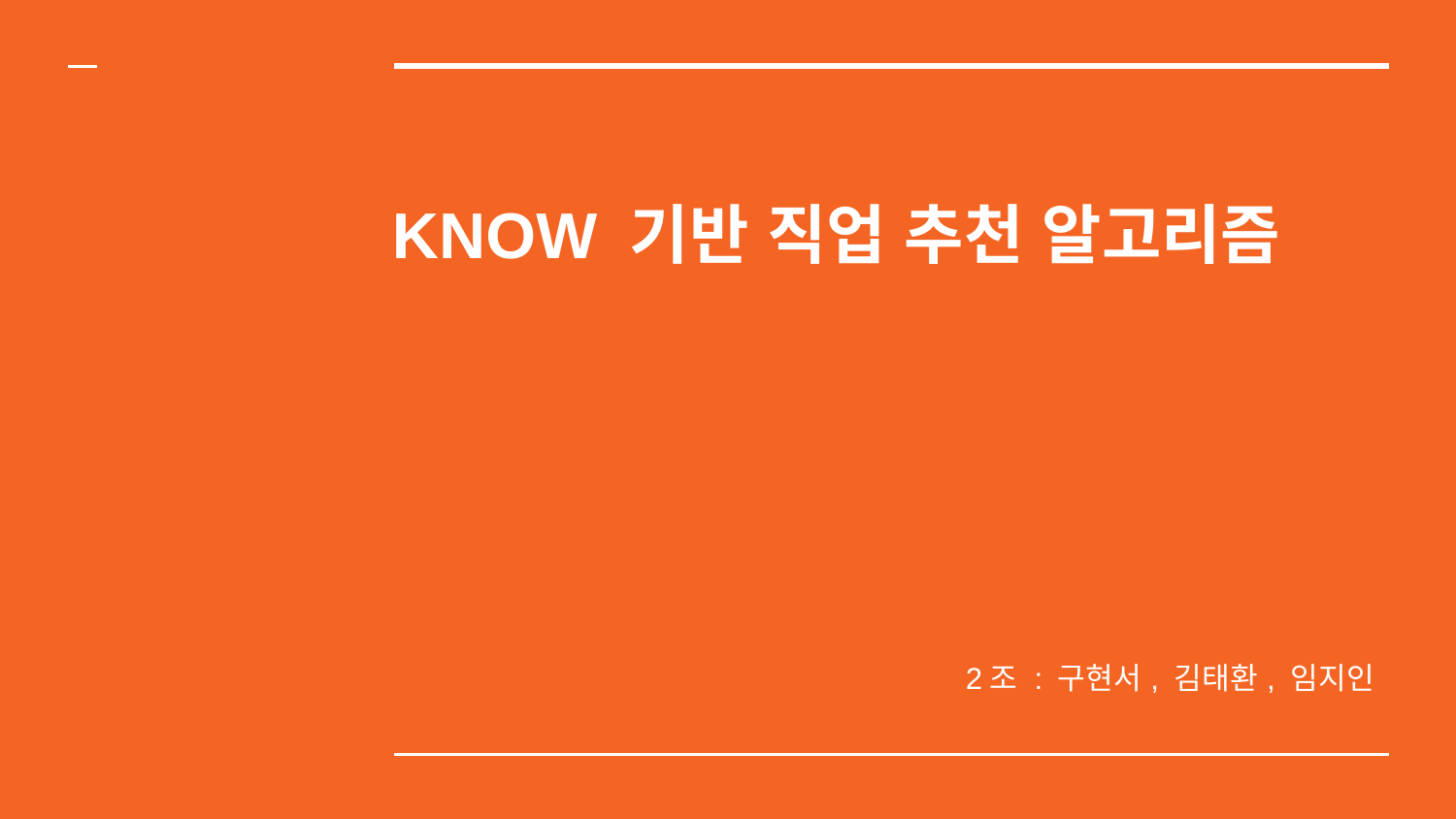

# KNOW 기반 직업 추천 알고리즘
2조 : 구현서, 김태환, 임지인